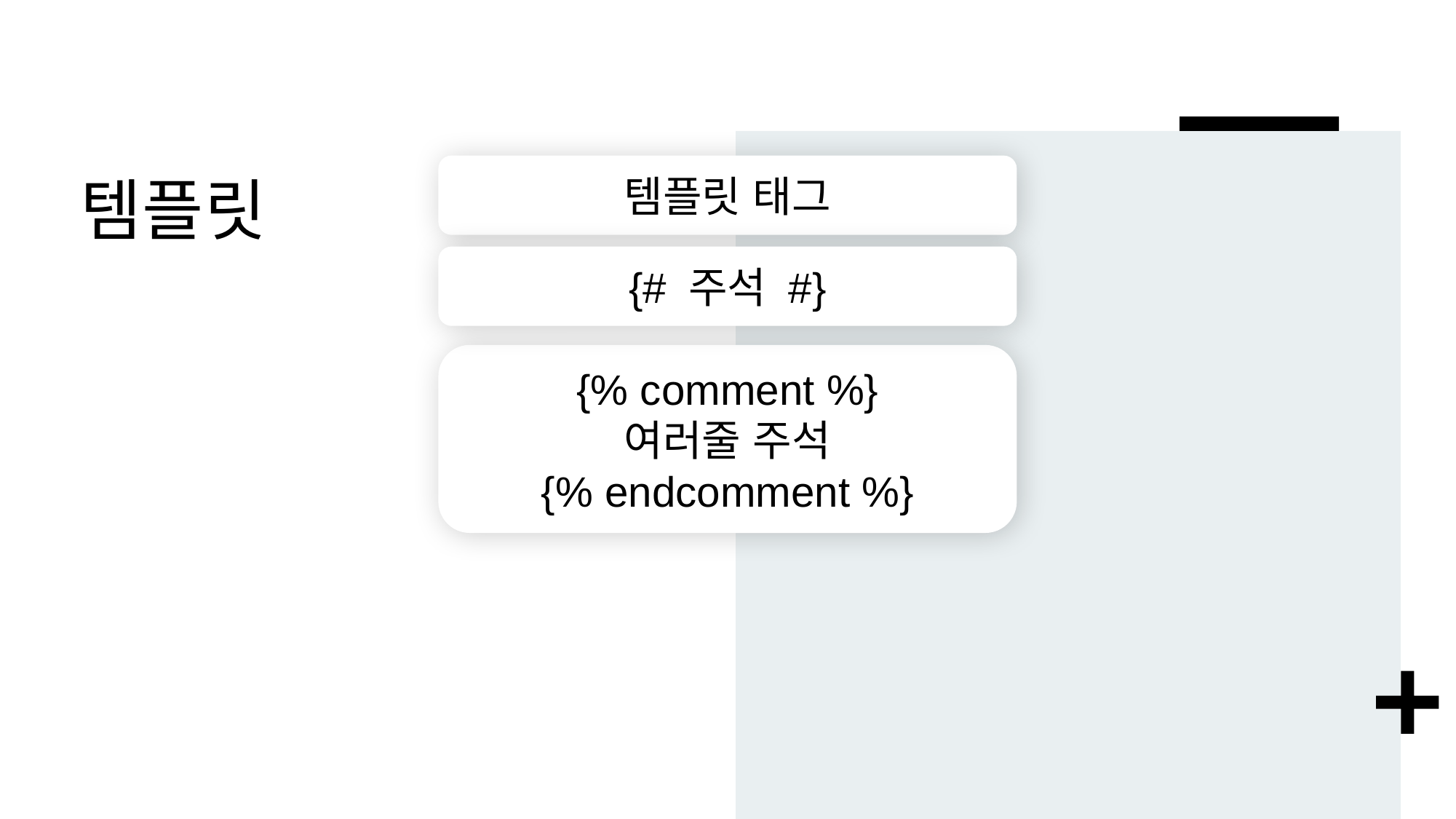

# 템플릿
템플릿 태그
{# 주석 #}
{% comment %}
여러줄 주석
{% endcomment %}